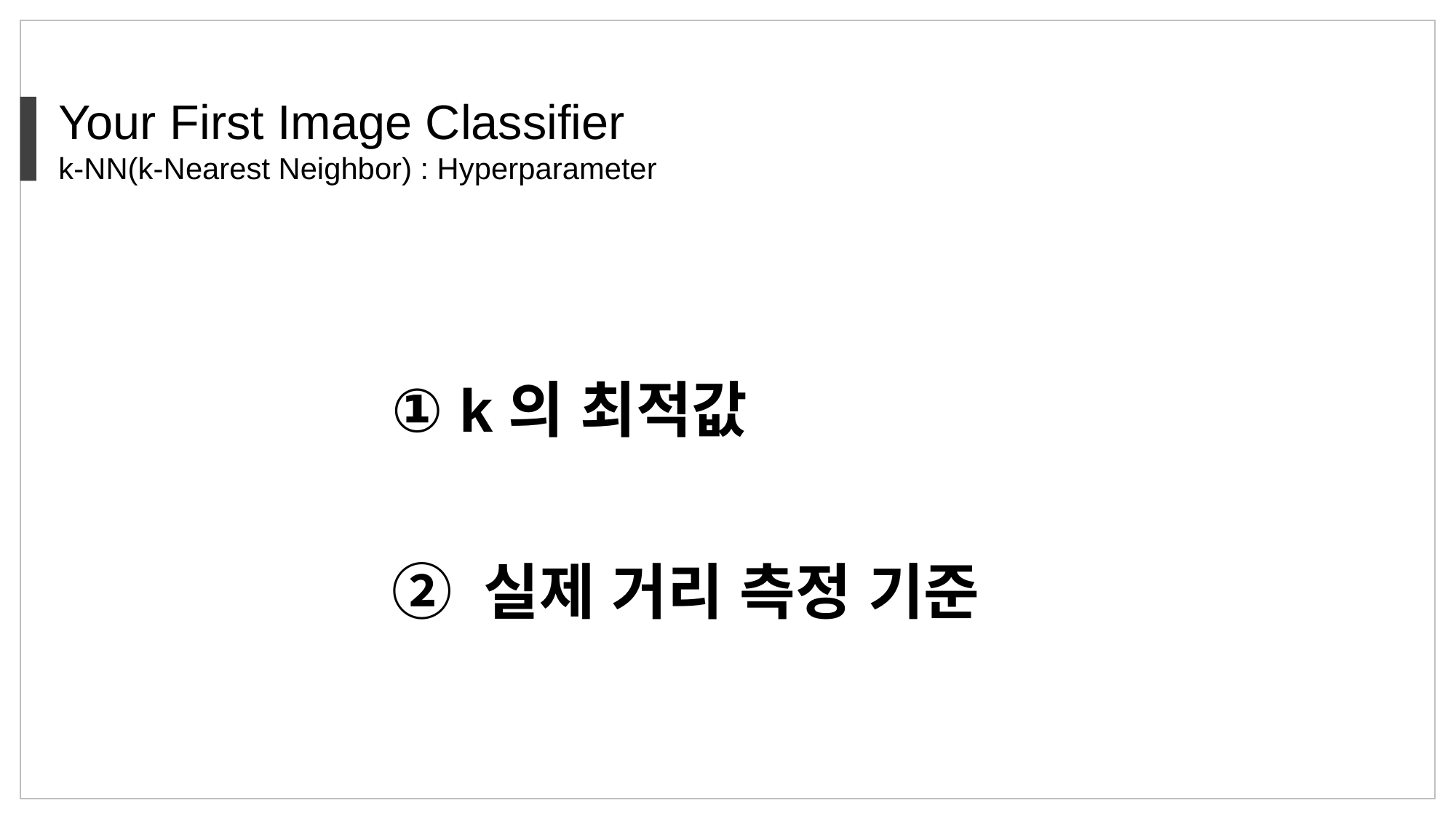

Your First Image Classifier
k-NN(k-Nearest Neighbor) : Hyperparameter

① k의 최적값
② 실제 거리 측정 기준